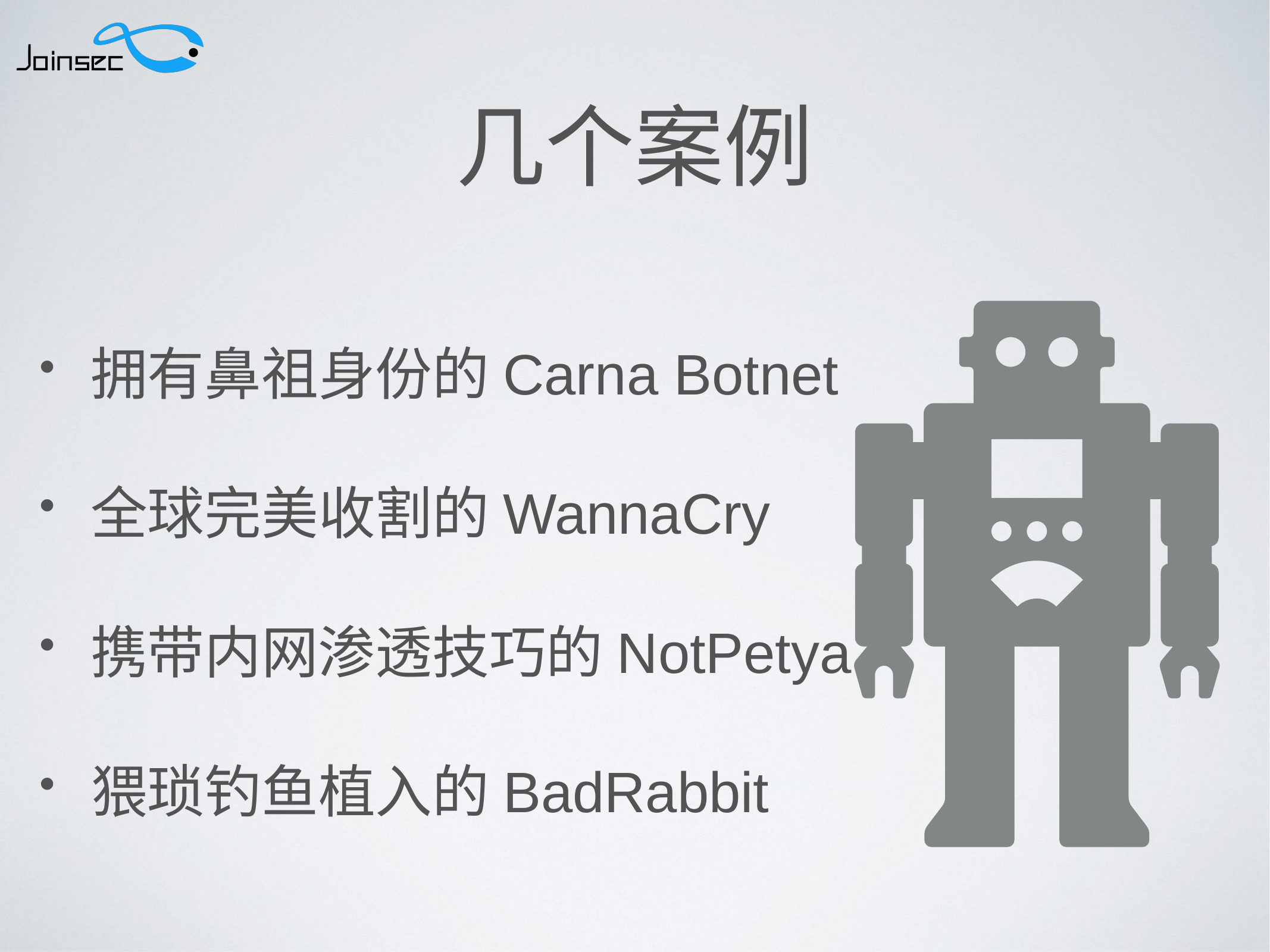

# 几个案例
拥有鼻祖身份的Carna Botnet
全球完美收割的WannaCry
携带内网渗透技巧的NotPetya
猥琐钓鱼植入的BadRabbit